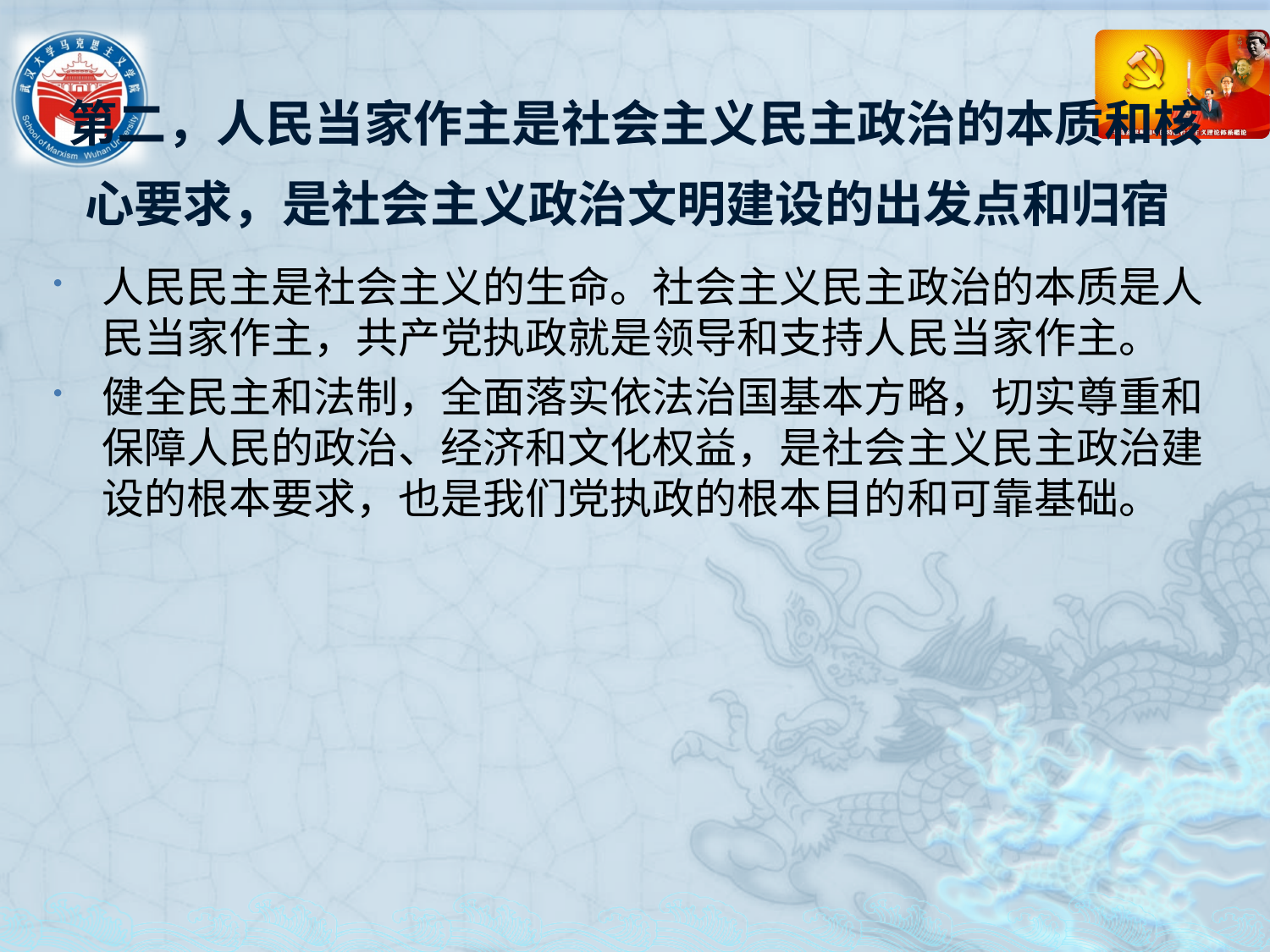

# 第二，人民当家作主是社会主义民主政治的本质和核心要求，是社会主义政治文明建设的出发点和归宿
人民民主是社会主义的生命。社会主义民主政治的本质是人民当家作主，共产党执政就是领导和支持人民当家作主。
健全民主和法制，全面落实依法治国基本方略，切实尊重和保障人民的政治、经济和文化权益，是社会主义民主政治建设的根本要求，也是我们党执政的根本目的和可靠基础。